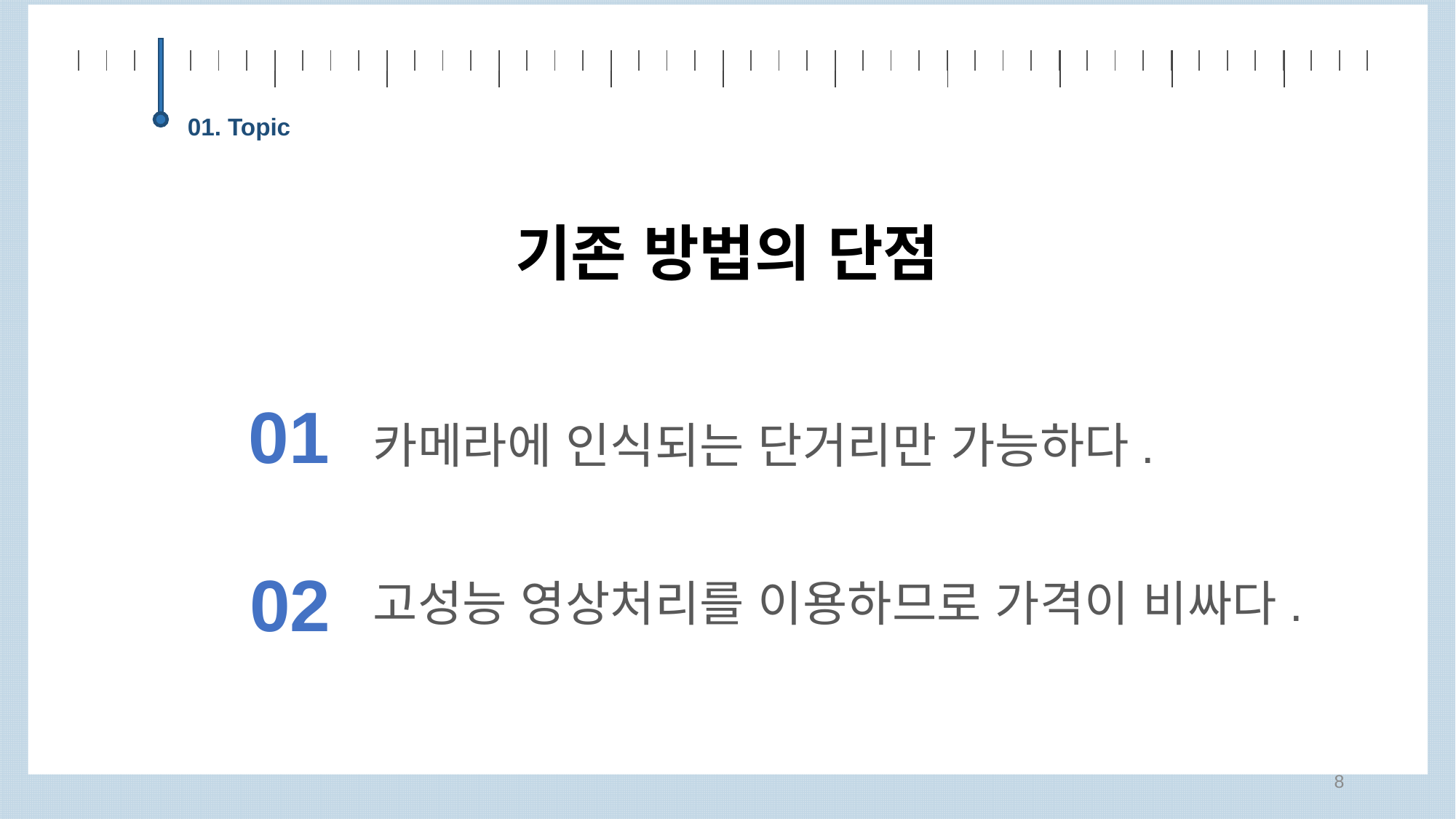

|  |  |  |  |  |  |  |  |  |  |  |  |  |  |  |  |  |  |  |  |  |  |  |  |  |  |  |  |  |  |  |  |  |  |  |  |  |  |  |  |  |  |  |  |  |  |  |  |
| --- | --- | --- | --- | --- | --- | --- | --- | --- | --- | --- | --- | --- | --- | --- | --- | --- | --- | --- | --- | --- | --- | --- | --- | --- | --- | --- | --- | --- | --- | --- | --- | --- | --- | --- | --- | --- | --- | --- | --- | --- | --- | --- | --- | --- | --- | --- | --- |
|  |  |  |  |  |  |  |  |  |  |  |  |
| --- | --- | --- | --- | --- | --- | --- | --- | --- | --- | --- | --- |
01. Topic
기존 방법의 단점
01
카메라에 인식되는 단거리만 가능하다.
02
고성능 영상처리를 이용하므로 가격이 비싸다.
8